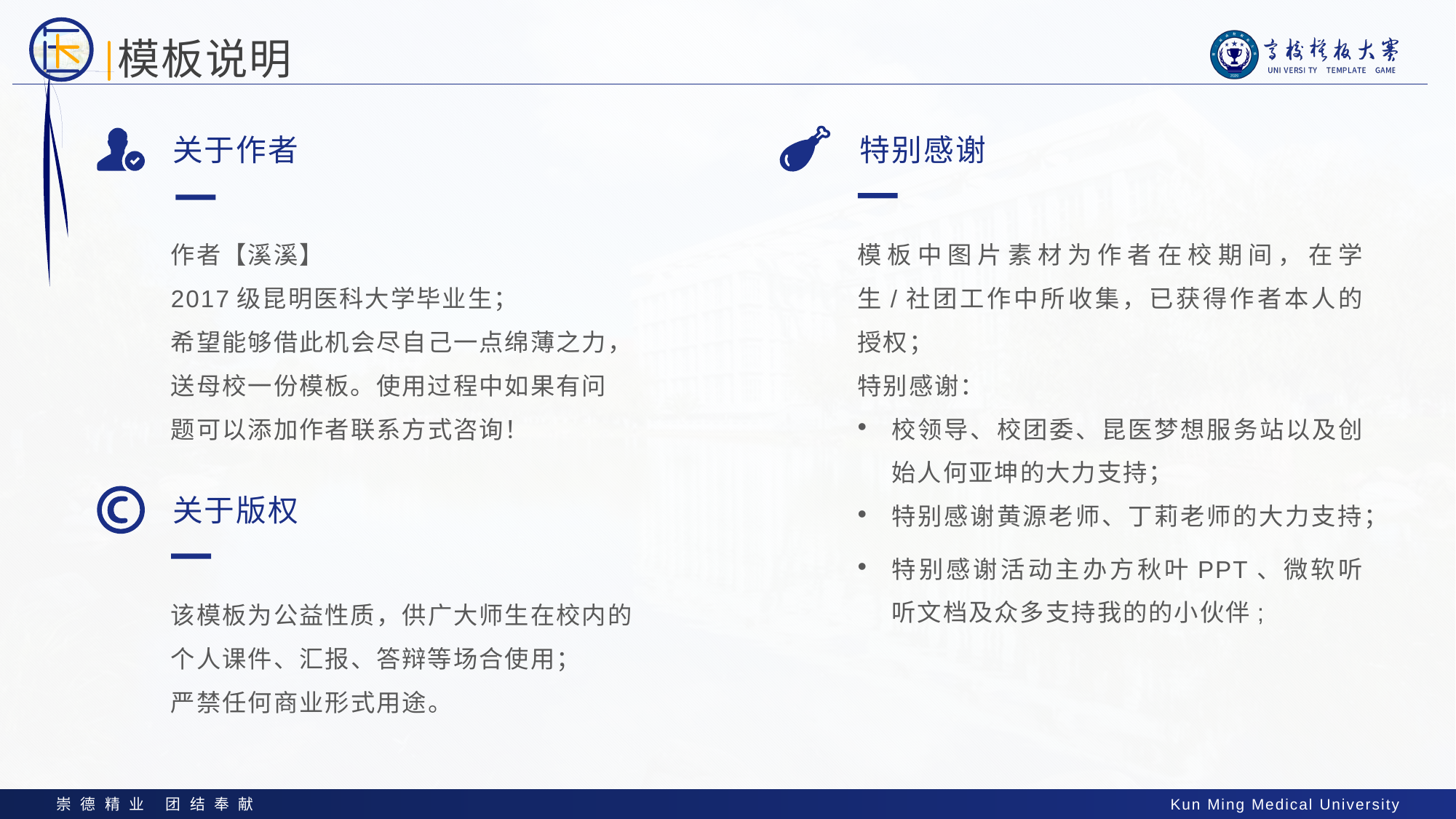

# 模板说明
关于作者
特别感谢

作者【溪溪】
2017级昆明医科大学毕业生；
希望能够借此机会尽自己一点绵薄之力，送母校一份模板。使用过程中如果有问题可以添加作者联系方式咨询！
模板中图片素材为作者在校期间，在学生/社团工作中所收集，已获得作者本人的授权；
特别感谢：
校领导、校团委、昆医梦想服务站以及创始人何亚坤的大力支持；
特别感谢黄源老师、丁莉老师的大力支持；
特别感谢活动主办方秋叶PPT、微软听听文档及众多支持我的的小伙伴;
关于版权

该模板为公益性质，供广大师生在校内的
个人课件、汇报、答辩等场合使用；
严禁任何商业形式用途。